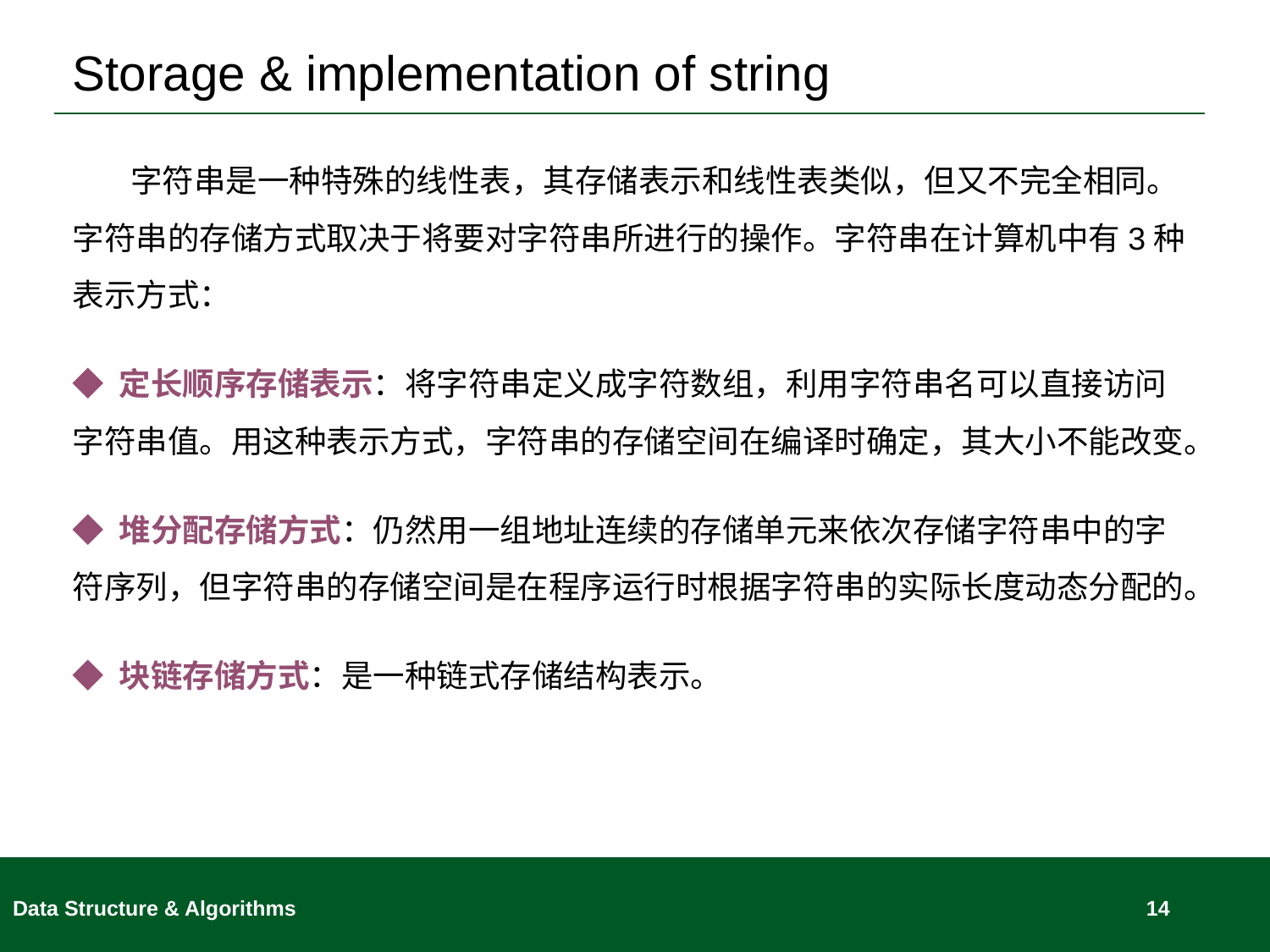

# Storage & implementation of string
       字符串是一种特殊的线性表，其存储表示和线性表类似，但又不完全相同。字符串的存储方式取决于将要对字符串所进行的操作。字符串在计算机中有3种表示方式：
◆ 定长顺序存储表示：将字符串定义成字符数组，利用字符串名可以直接访问字符串值。用这种表示方式，字符串的存储空间在编译时确定，其大小不能改变。
◆ 堆分配存储方式：仍然用一组地址连续的存储单元来依次存储字符串中的字符序列，但字符串的存储空间是在程序运行时根据字符串的实际长度动态分配的。
◆ 块链存储方式：是一种链式存储结构表示。
Data Structure & Algorithms
14